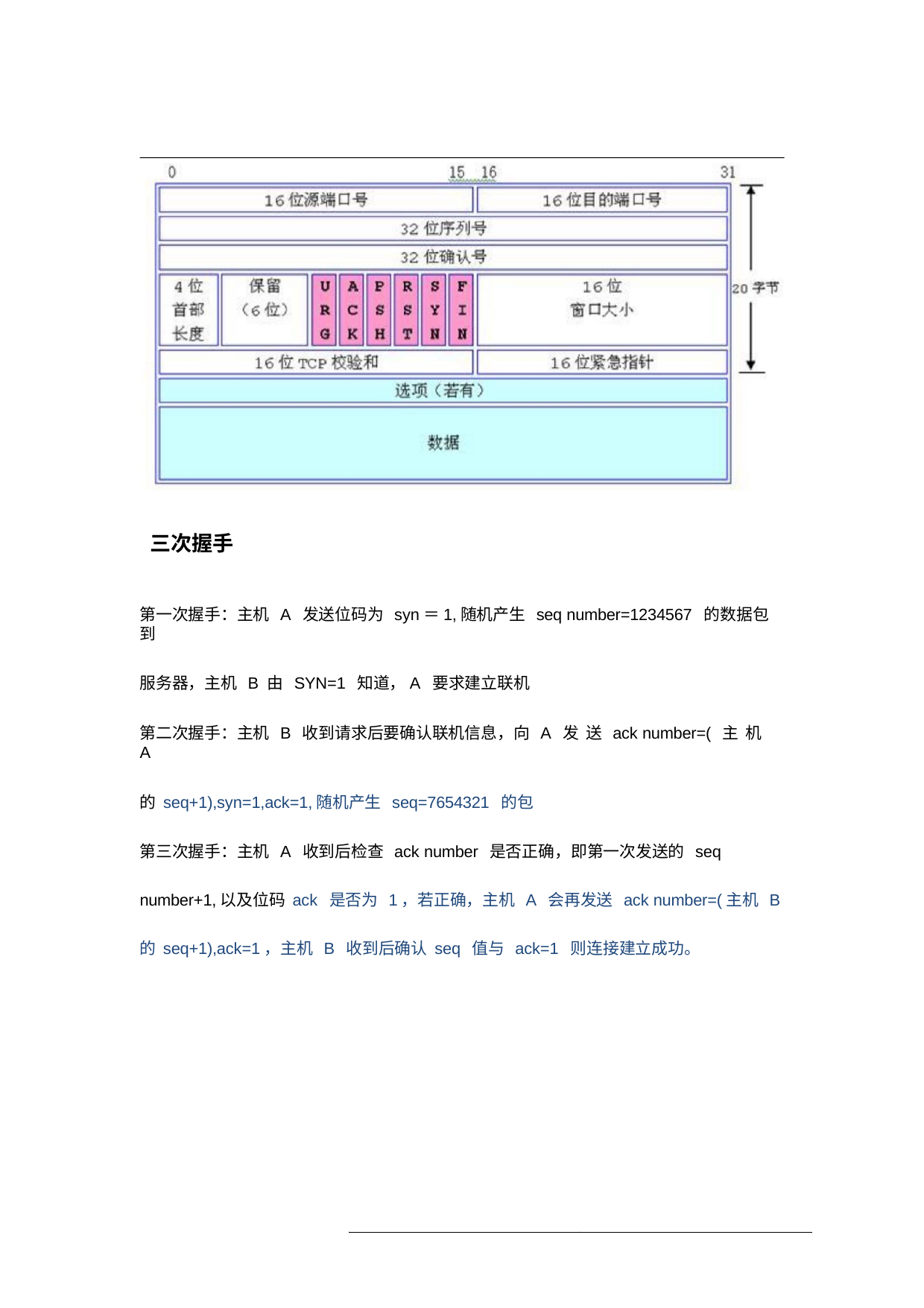

三次握手
第一次握手：主机 A 发送位码为 syn＝1,随机产生 seq number=1234567 的数据包到

服务器，主机 B 由 SYN=1 知道，A 要求建立联机
第二次握手：主机 B 收到请求后要确认联机信息，向 A 发 送 ack number=( 主 机 A

的 seq+1),syn=1,ack=1,随机产生 seq=7654321 的包
第三次握手：主机 A 收到后检查 ack number 是否正确，即第一次发送的 seq
number+1,以及位码 ack 是否为 1，若正确，主机 A 会再发送 ack number=(主机 B 的 seq+1),ack=1，主机 B 收到后确认 seq 值与 ack=1 则连接建立成功。